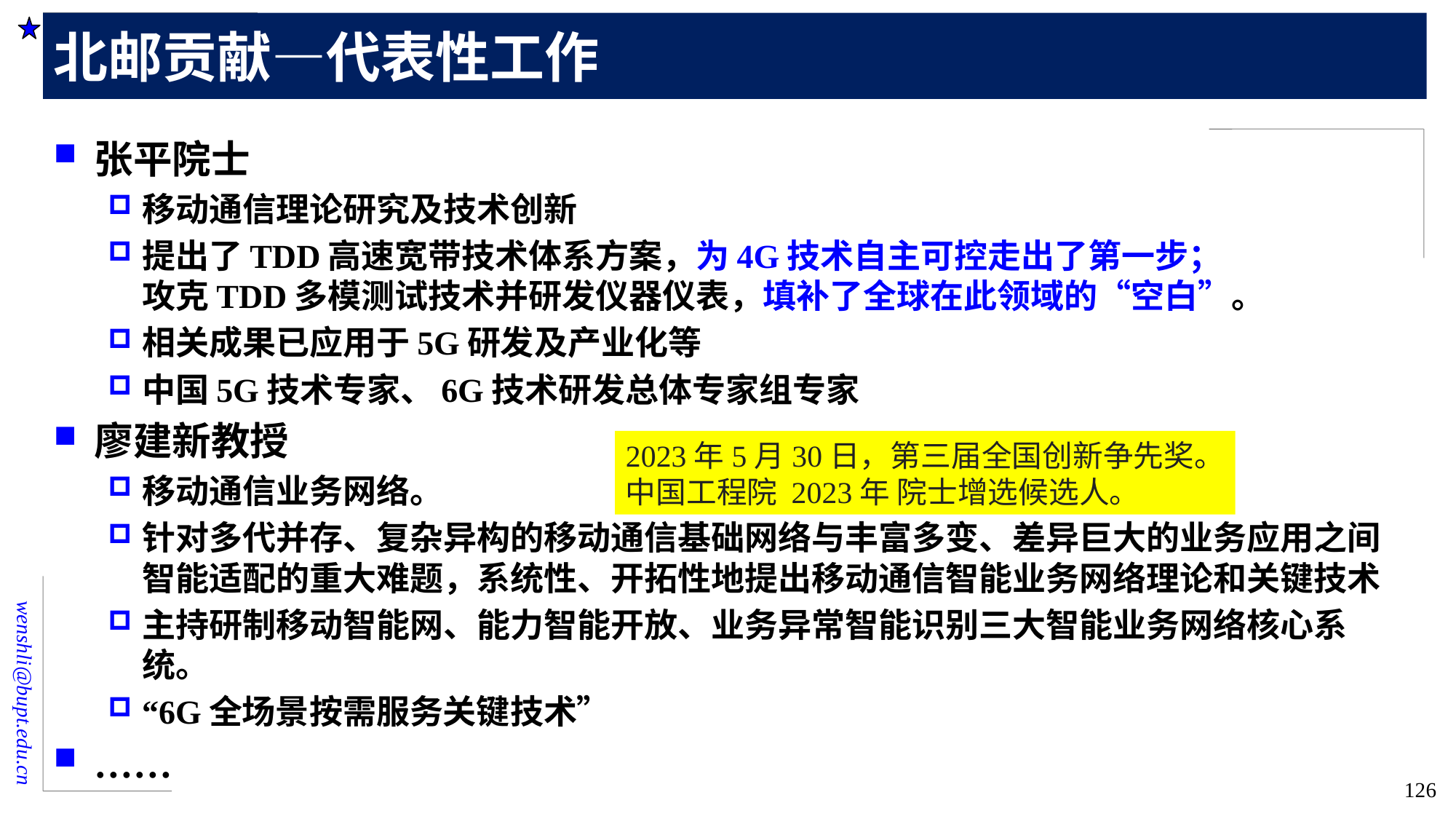

# 北邮贡献—代表性工作
张平院士
移动通信理论研究及技术创新
提出了TDD高速宽带技术体系方案，为4G技术自主可控走出了第一步；
攻克TDD多模测试技术并研发仪器仪表，填补了全球在此领域的“空白”。
相关成果已应用于5G研发及产业化等
中国5G技术专家、6G技术研发总体专家组专家
廖建新教授
移动通信业务网络。
针对多代并存、复杂异构的移动通信基础网络与丰富多变、差异巨大的业务应用之间智能适配的重大难题，系统性、开拓性地提出移动通信智能业务网络理论和关键技术
主持研制移动智能网、能力智能开放、业务异常智能识别三大智能业务网络核心系统。
“6G全场景按需服务关键技术”
……
2023年5月30日，第三届全国创新争先奖。
中国工程院 2023年 院士增选候选人。
126